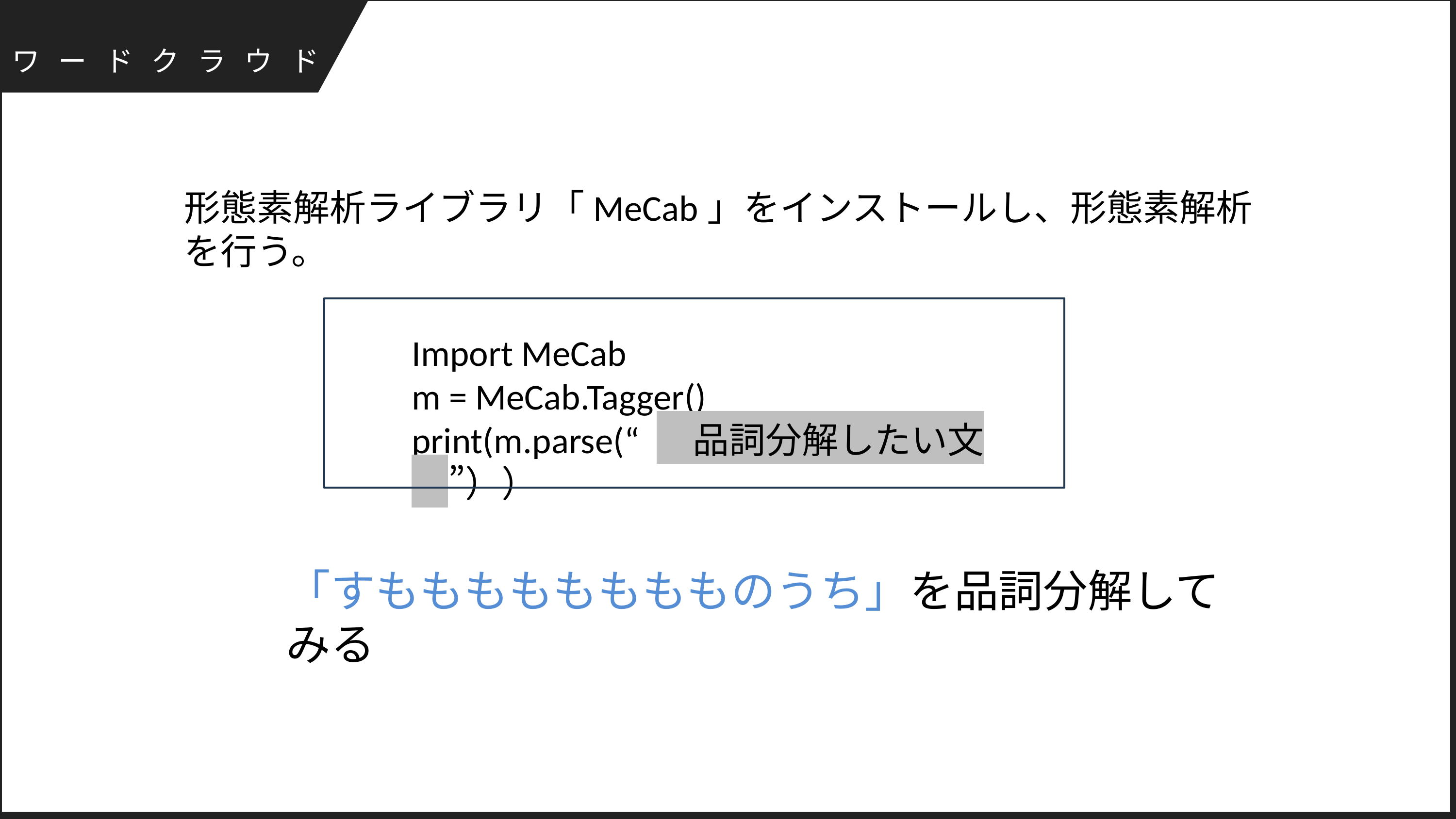

ワードクラウド

形態素解析ライブラリ「MeCab」をインストールし、形態素解析を行う。

Import MeCab
m = MeCab.Tagger()
print(m.parse(“ 　品詞分解したい文　”））
「すもももももももものうち」を品詞分解してみる